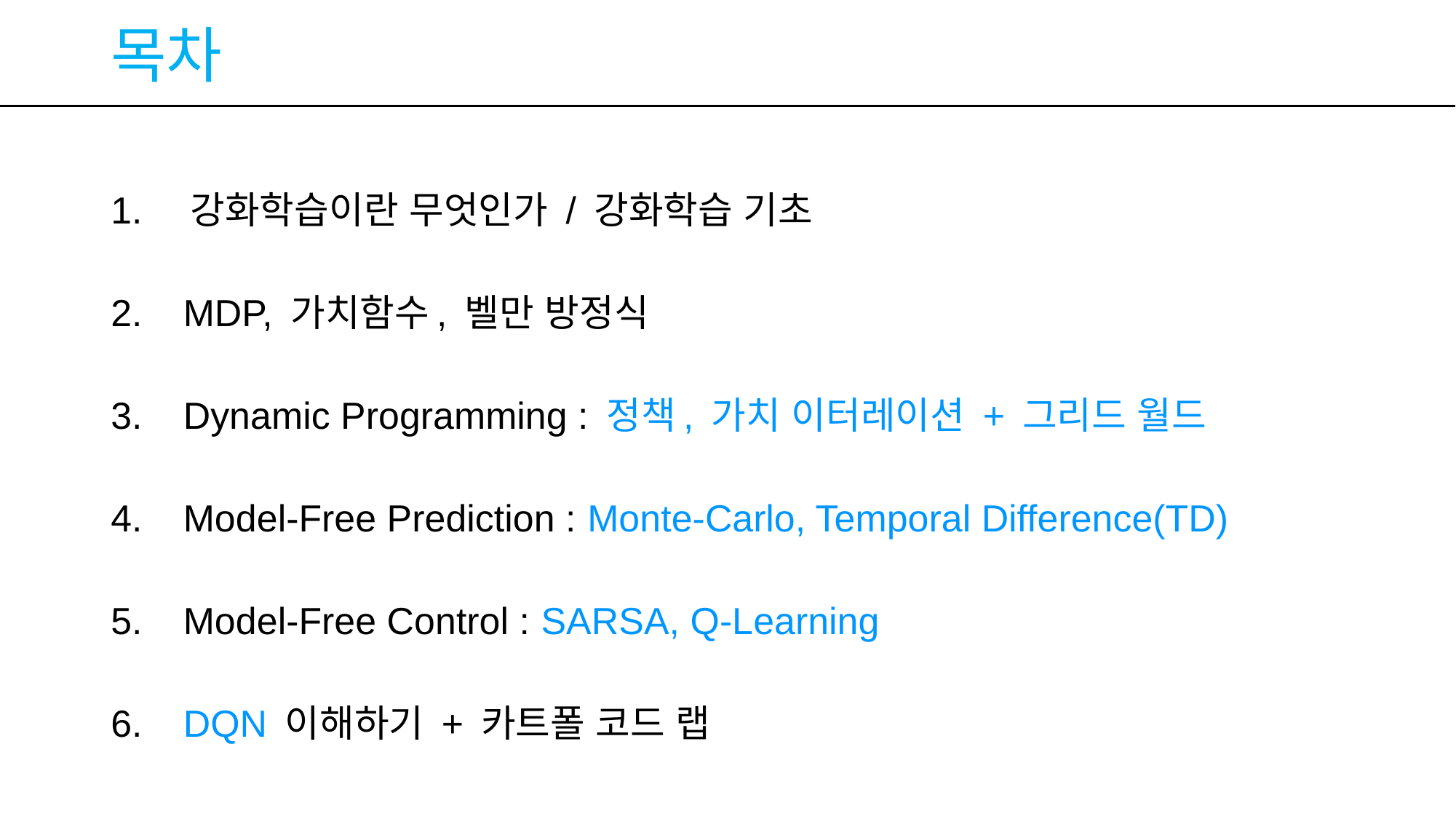

# 목차
 강화학습이란 무엇인가 / 강화학습 기초
 MDP, 가치함수, 벨만 방정식
 Dynamic Programming : 정책, 가치 이터레이션 + 그리드 월드
 Model-Free Prediction : Monte-Carlo, Temporal Difference(TD)
 Model-Free Control : SARSA, Q-Learning
 DQN 이해하기 + 카트폴 코드 랩